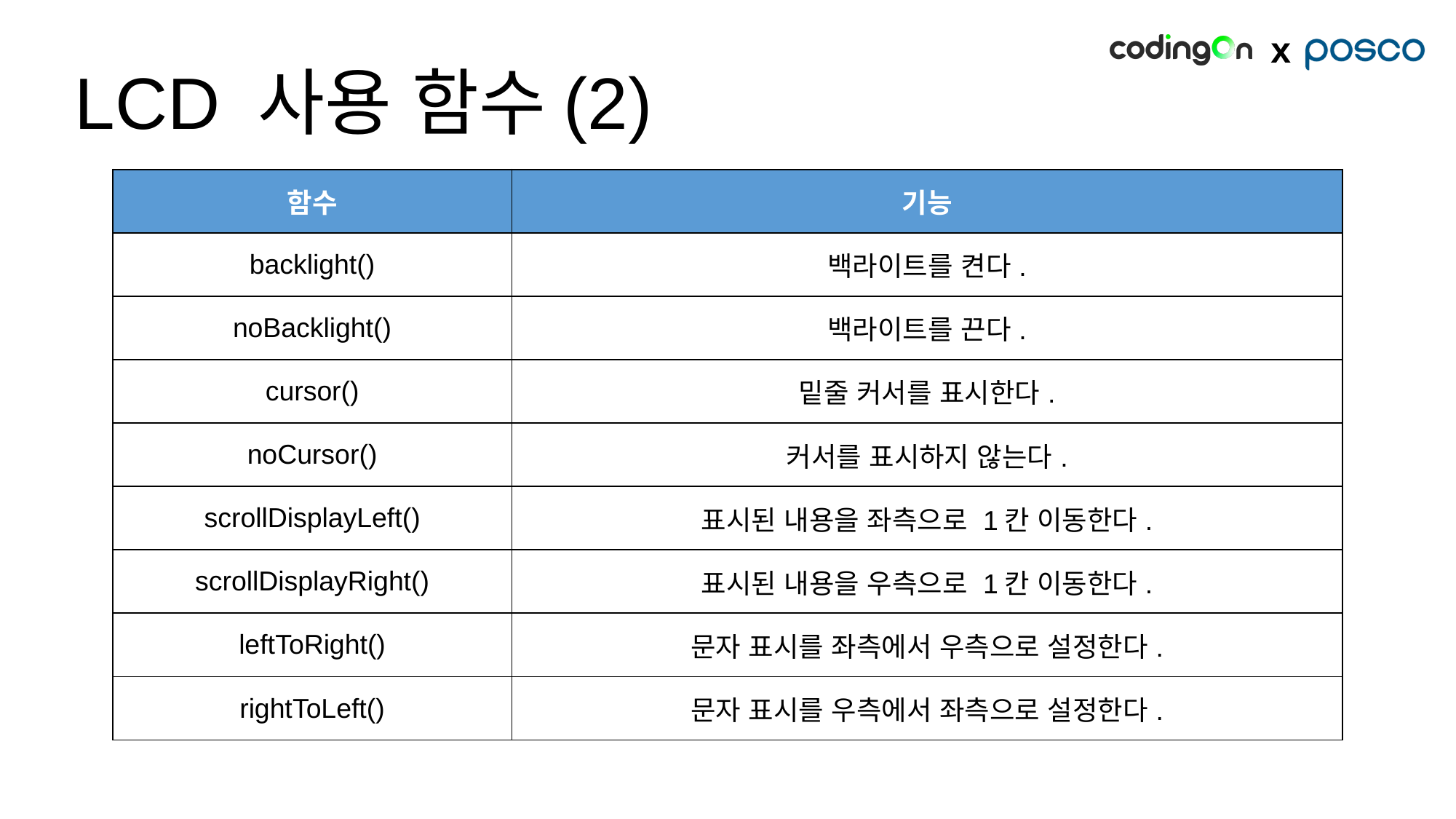

# LCD 사용 함수(2)
| 함수 | 기능 |
| --- | --- |
| backlight() | 백라이트를 켠다. |
| noBacklight() | 백라이트를 끈다. |
| cursor() | 밑줄 커서를 표시한다. |
| noCursor() | 커서를 표시하지 않는다. |
| scrollDisplayLeft() | 표시된 내용을 좌측으로 1칸 이동한다. |
| scrollDisplayRight() | 표시된 내용을 우측으로 1칸 이동한다. |
| leftToRight() | 문자 표시를 좌측에서 우측으로 설정한다. |
| rightToLeft() | 문자 표시를 우측에서 좌측으로 설정한다. |